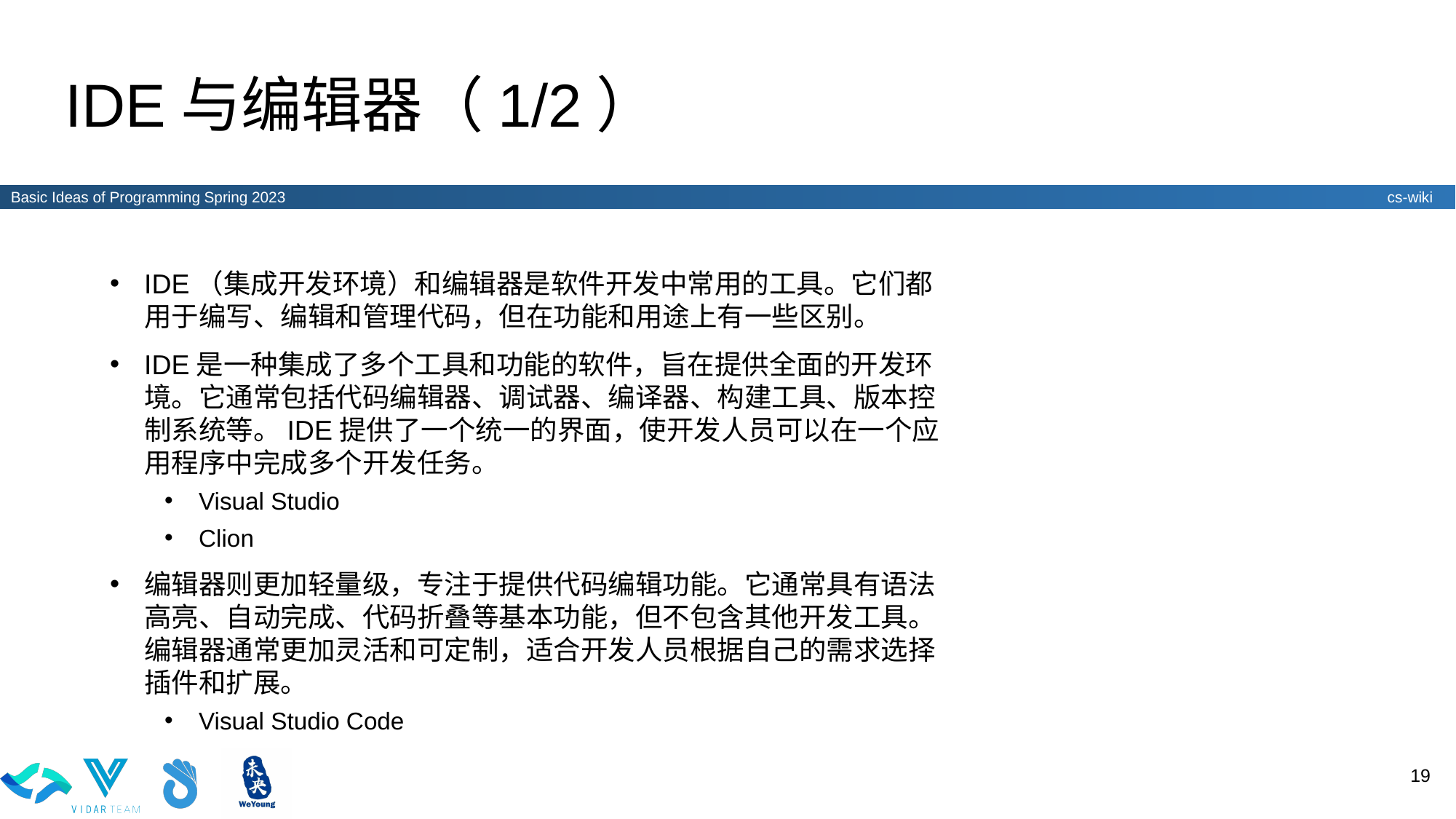

# IDE与编辑器（1/2）
IDE（集成开发环境）和编辑器是软件开发中常用的工具。它们都用于编写、编辑和管理代码，但在功能和用途上有一些区别。
IDE是一种集成了多个工具和功能的软件，旨在提供全面的开发环境。它通常包括代码编辑器、调试器、编译器、构建工具、版本控制系统等。IDE提供了一个统一的界面，使开发人员可以在一个应用程序中完成多个开发任务。
Visual Studio
Clion
编辑器则更加轻量级，专注于提供代码编辑功能。它通常具有语法高亮、自动完成、代码折叠等基本功能，但不包含其他开发工具。编辑器通常更加灵活和可定制，适合开发人员根据自己的需求选择插件和扩展。
Visual Studio Code